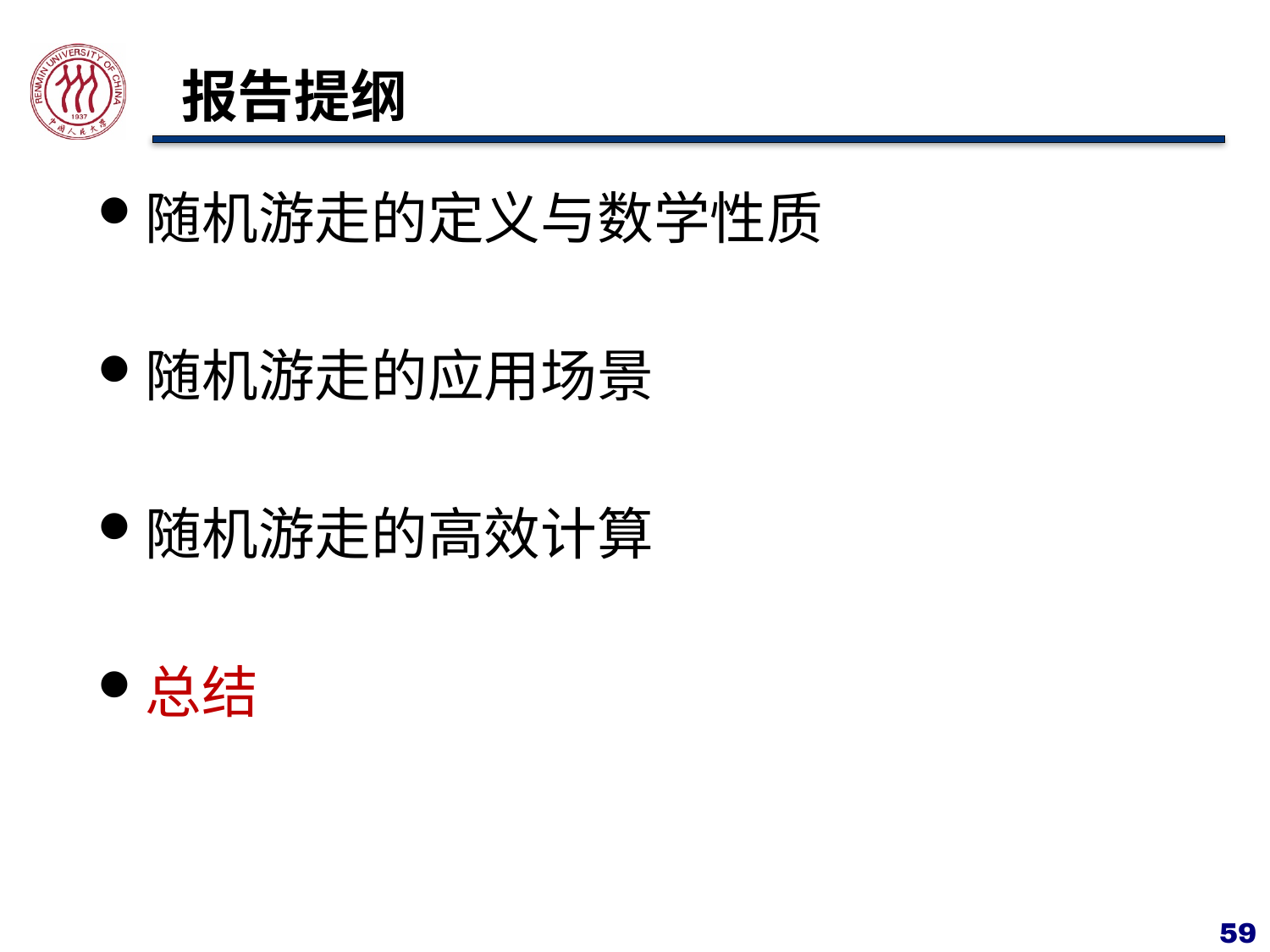

# 报告提纲
随机游走的定义与数学性质

随机游走的应用场景

随机游走的高效计算

总结